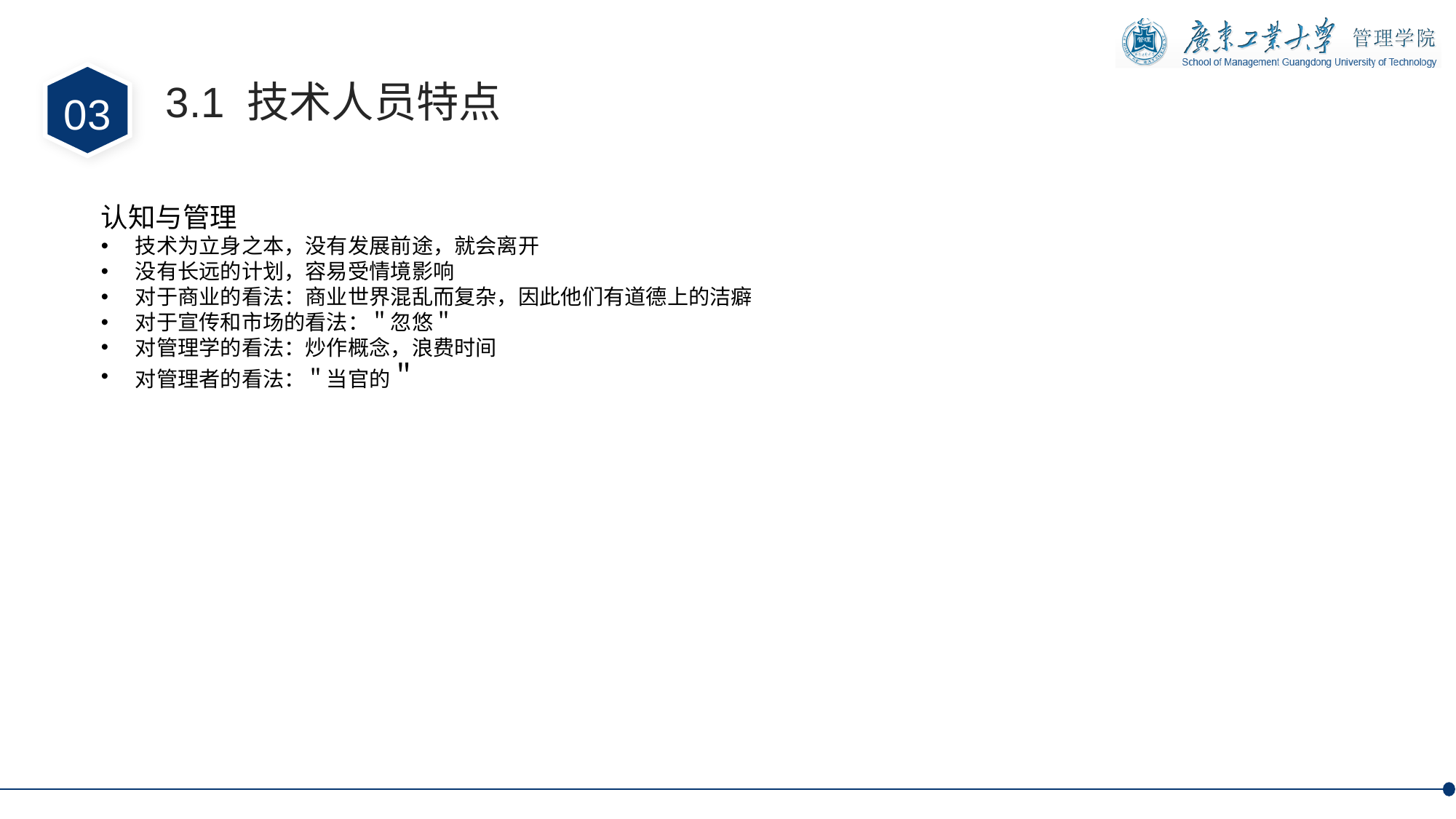

03
3.1 技术人员特点
认知与管理
技术为立身之本，没有发展前途，就会离开
没有长远的计划，容易受情境影响
对于商业的看法：商业世界混乱而复杂，因此他们有道德上的洁癖
对于宣传和市场的看法：＂忽悠＂
对管理学的看法：炒作概念，浪费时间
对管理者的看法：＂当官的＂